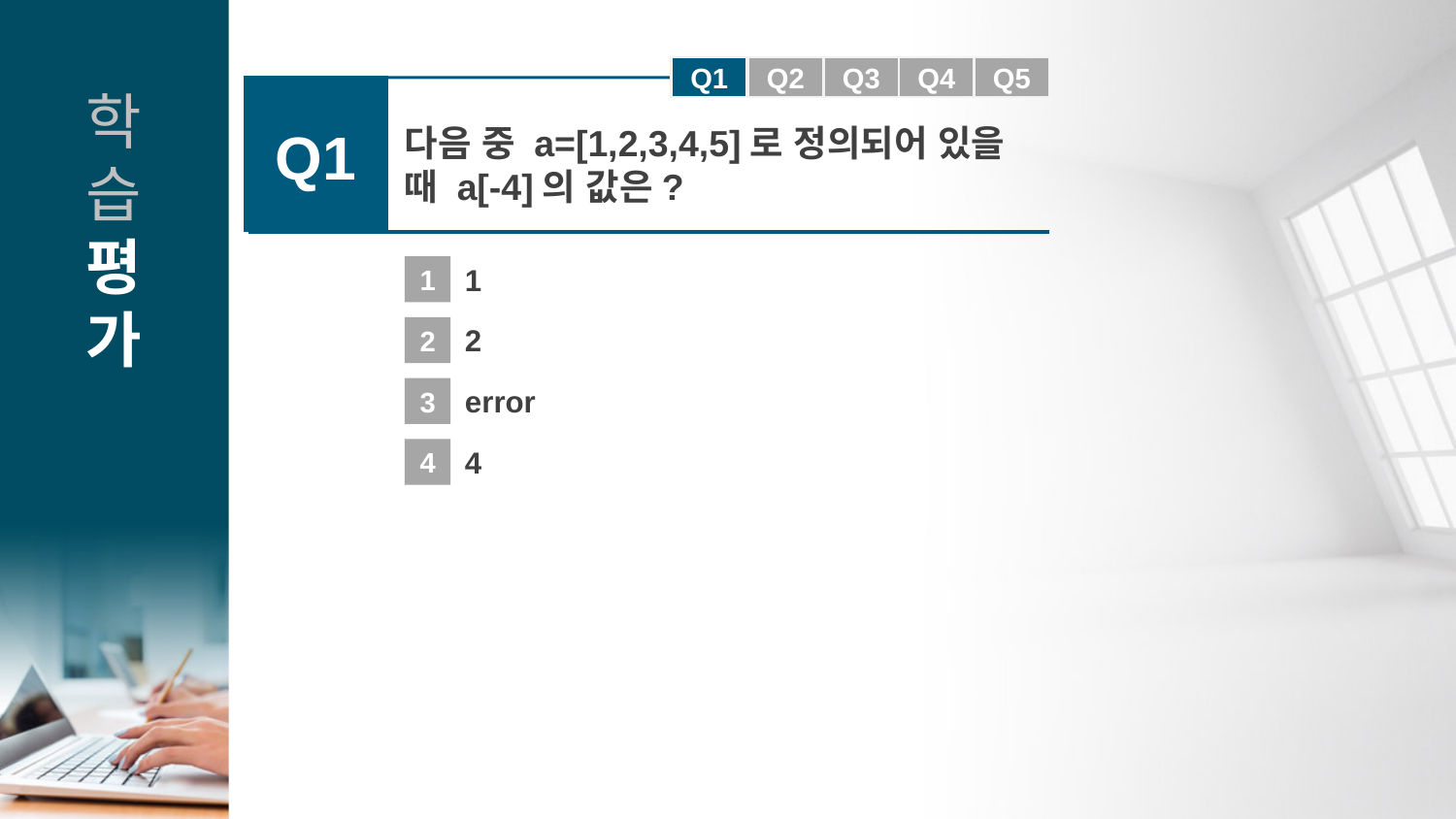

Q1
Q1
Q2
Q3
Q4
Q5
Q1
다음 중 a=[1,2,3,4,5]로 정의되어 있을 때 a[-4]의 값은?
1
1
2
2
3
error
4
4